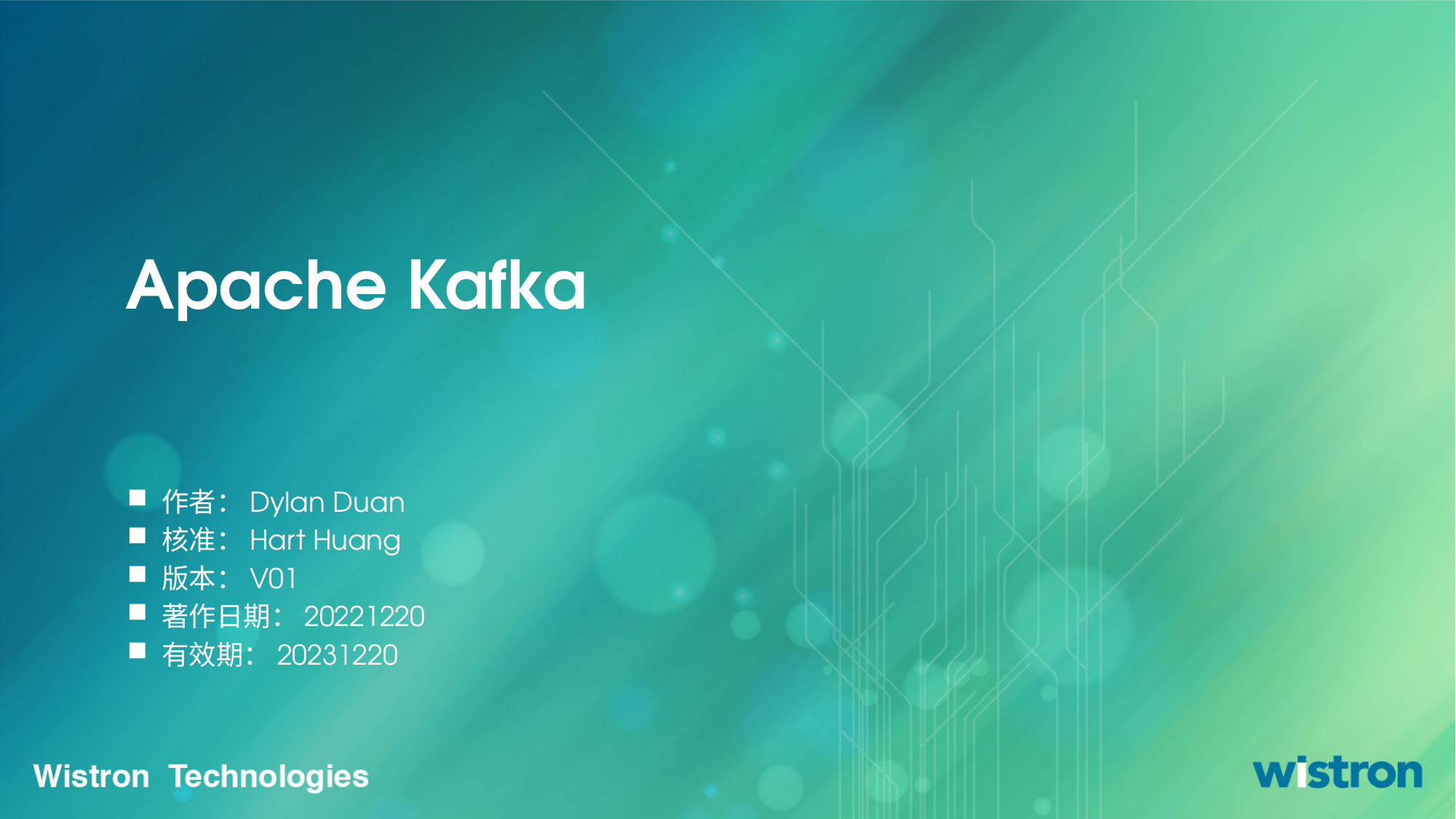

# Apache Kafka
作者：Dylan Duan
核准：Hart Huang
版本：V01
著作日期：20221220
有效期：20231220